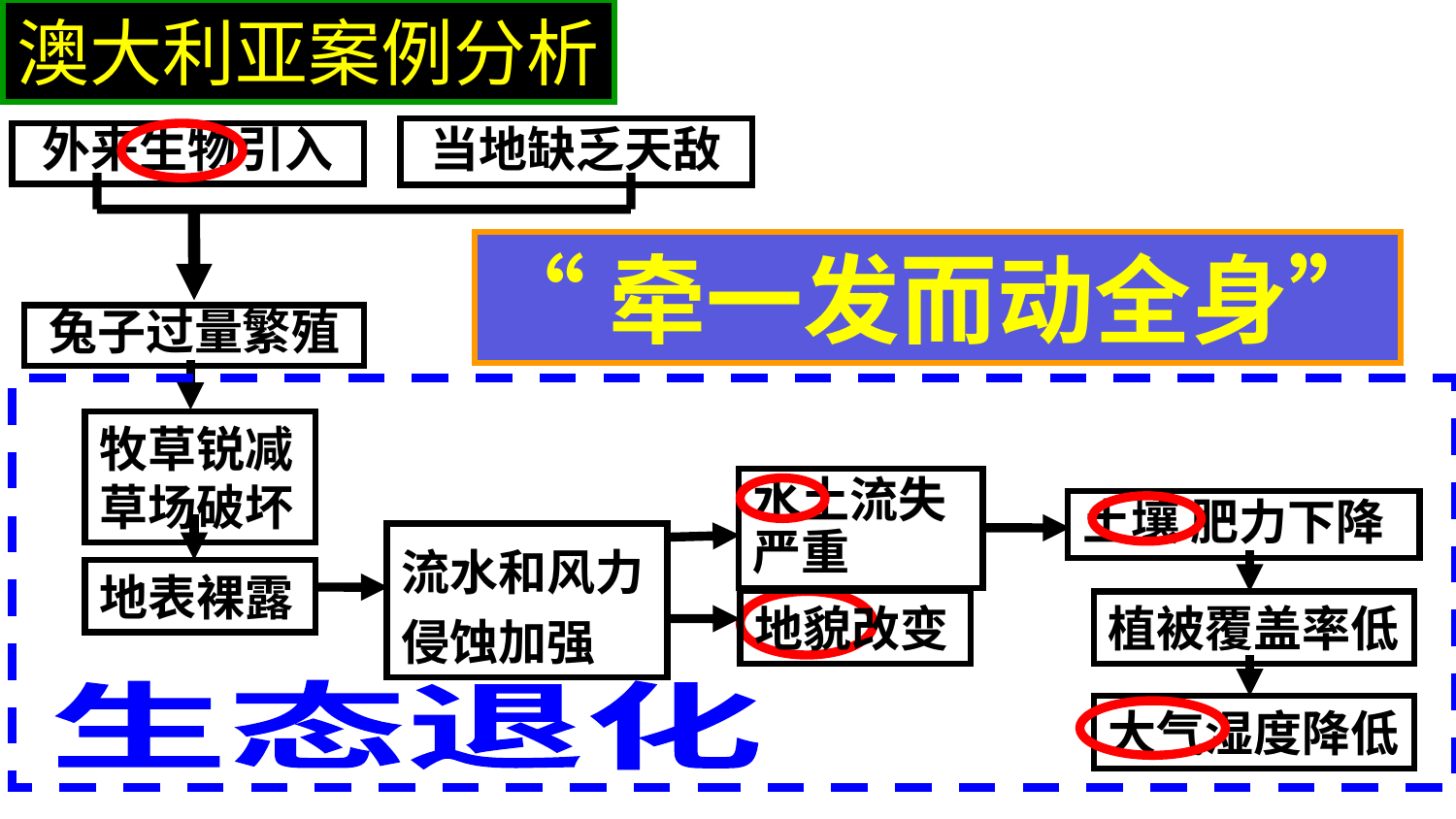

澳大利亚案例分析

当地缺乏天敌
外来生物引入

兔子过量繁殖
“牵一发而动全身”

牧草锐减草场破坏

水土流失严重

土壤 肥力下降

地表裸露
流水和风力侵蚀加强

植被覆盖率低

地貌改变

大气湿度降低
生态退化